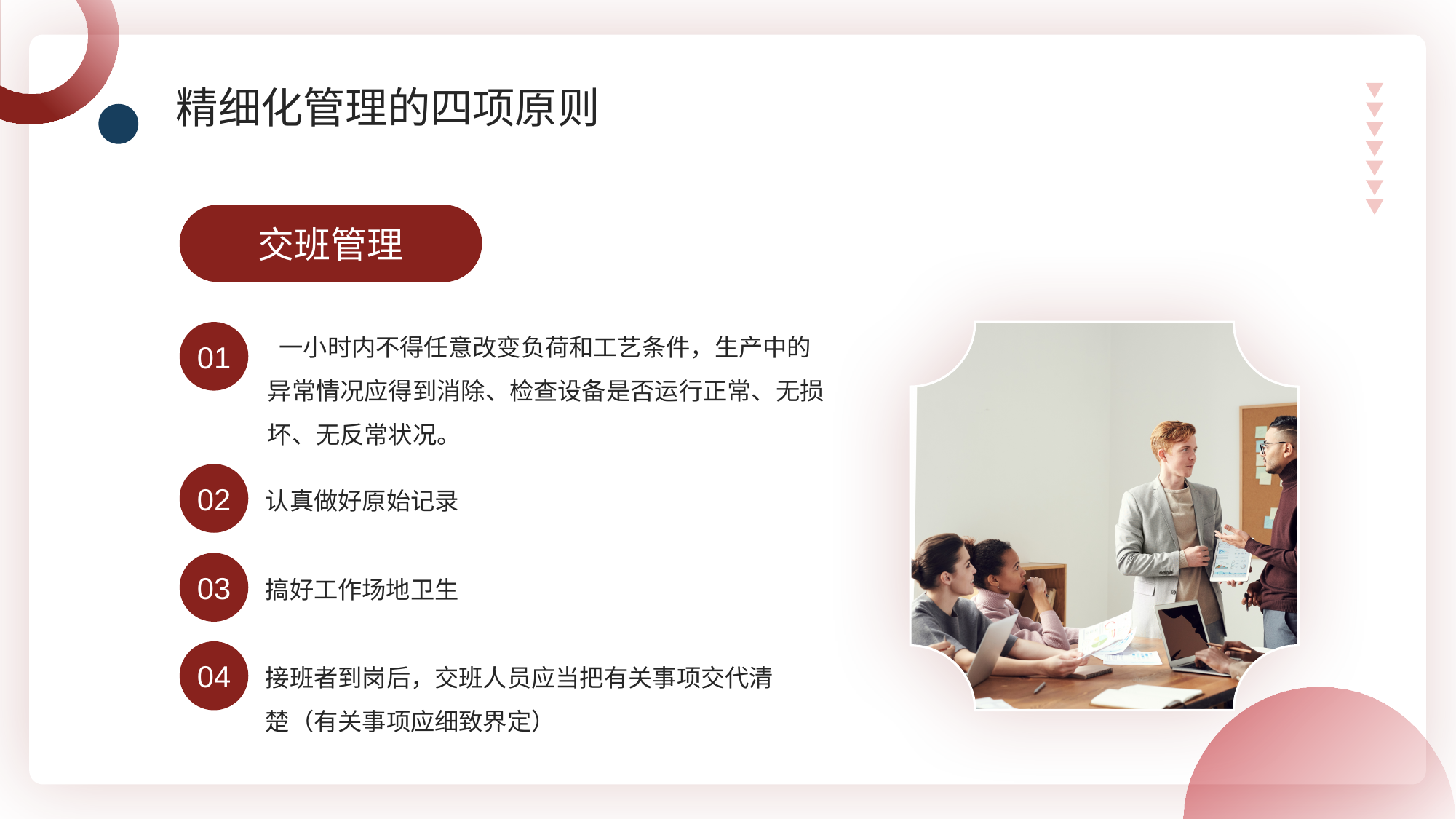

精细化管理的四项原则
交班管理
 一小时内不得任意改变负荷和工艺条件，生产中的异常情况应得到消除、检查设备是否运行正常、无损坏、无反常状况。
01

02
认真做好原始记录
03
搞好工作场地卫生
04
接班者到岗后，交班人员应当把有关事项交代清楚（有关事项应细致界定）